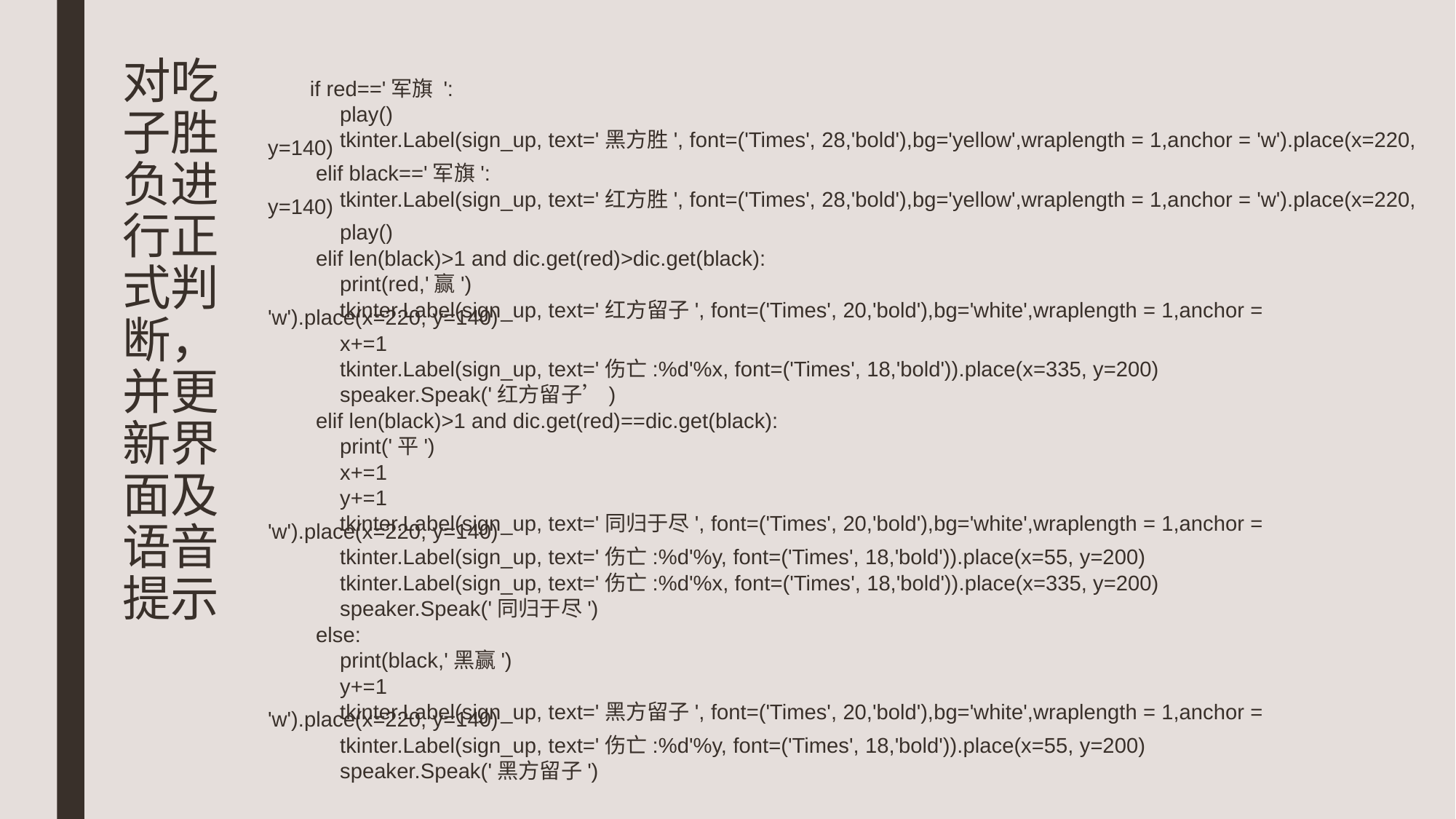

# 对吃子胜负进行正式判断，并更新界面及语音提示
       if red=='军旗 ':
            play()
            tkinter.Label(sign_up, text='黑方胜', font=('Times', 28,'bold'),bg='yellow',wraplength = 1,anchor = 'w').place(x=220, y=140)
        elif black=='军旗':
            tkinter.Label(sign_up, text='红方胜', font=('Times', 28,'bold'),bg='yellow',wraplength = 1,anchor = 'w').place(x=220, y=140)
            play()
        elif len(black)>1 and dic.get(red)>dic.get(black):
            print(red,'赢')
            tkinter.Label(sign_up, text='红方留子', font=('Times', 20,'bold'),bg='white',wraplength = 1,anchor = 'w').place(x=220, y=140)
            x+=1
            tkinter.Label(sign_up, text='伤亡:%d'%x, font=('Times', 18,'bold')).place(x=335, y=200)
            speaker.Speak('红方留子’)
        elif len(black)>1 and dic.get(red)==dic.get(black):
            print('平')
            x+=1
            y+=1
            tkinter.Label(sign_up, text='同归于尽', font=('Times', 20,'bold'),bg='white',wraplength = 1,anchor = 'w').place(x=220, y=140)
            tkinter.Label(sign_up, text='伤亡:%d'%y, font=('Times', 18,'bold')).place(x=55, y=200)
            tkinter.Label(sign_up, text='伤亡:%d'%x, font=('Times', 18,'bold')).place(x=335, y=200)
            speaker.Speak('同归于尽')
        else:
            print(black,'黑赢')
            y+=1
            tkinter.Label(sign_up, text='黑方留子', font=('Times', 20,'bold'),bg='white',wraplength = 1,anchor = 'w').place(x=220, y=140)
            tkinter.Label(sign_up, text='伤亡:%d'%y, font=('Times', 18,'bold')).place(x=55, y=200)
            speaker.Speak('黑方留子')